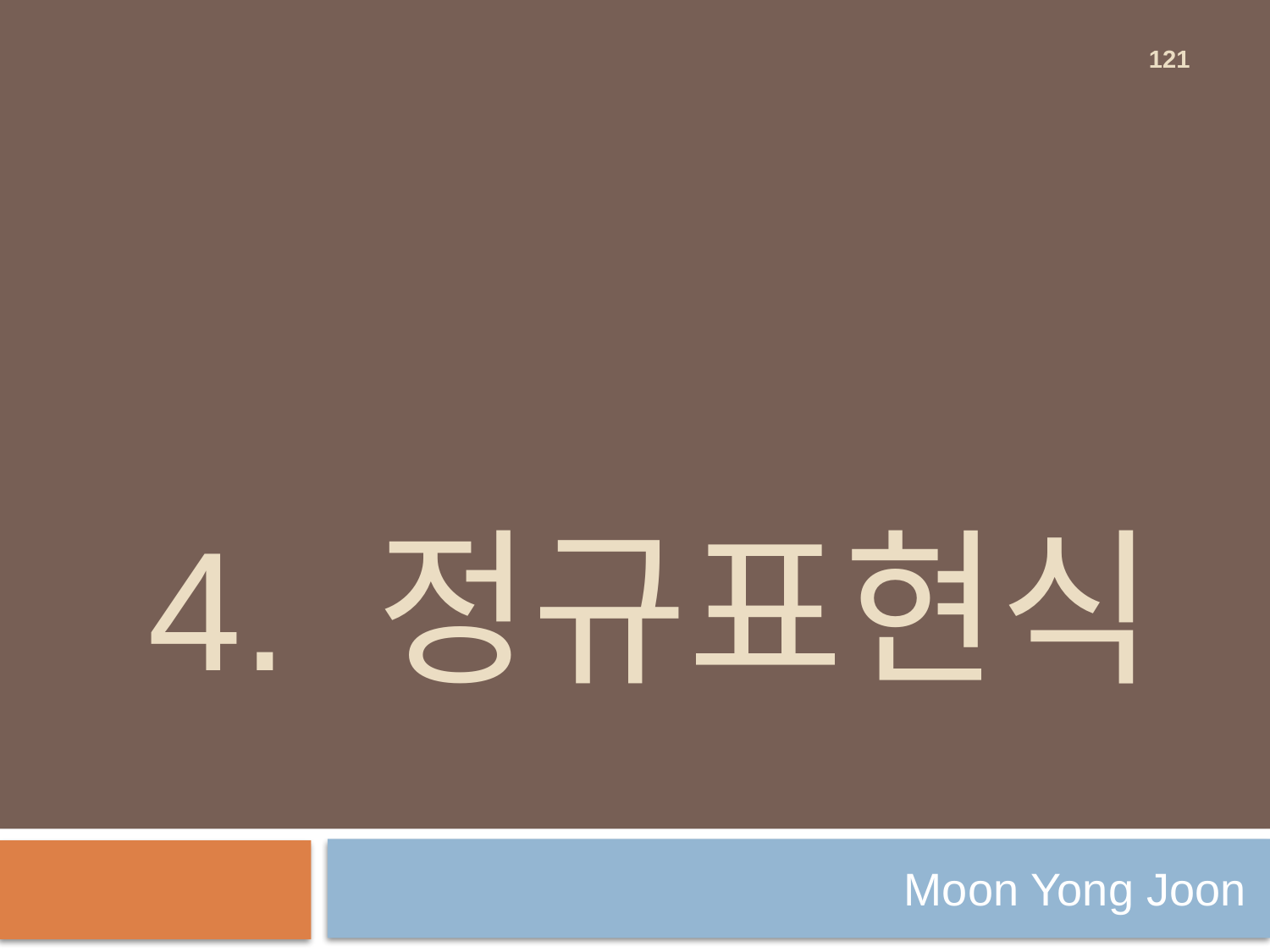

121
# 4. 정규표현식
Moon Yong Joon